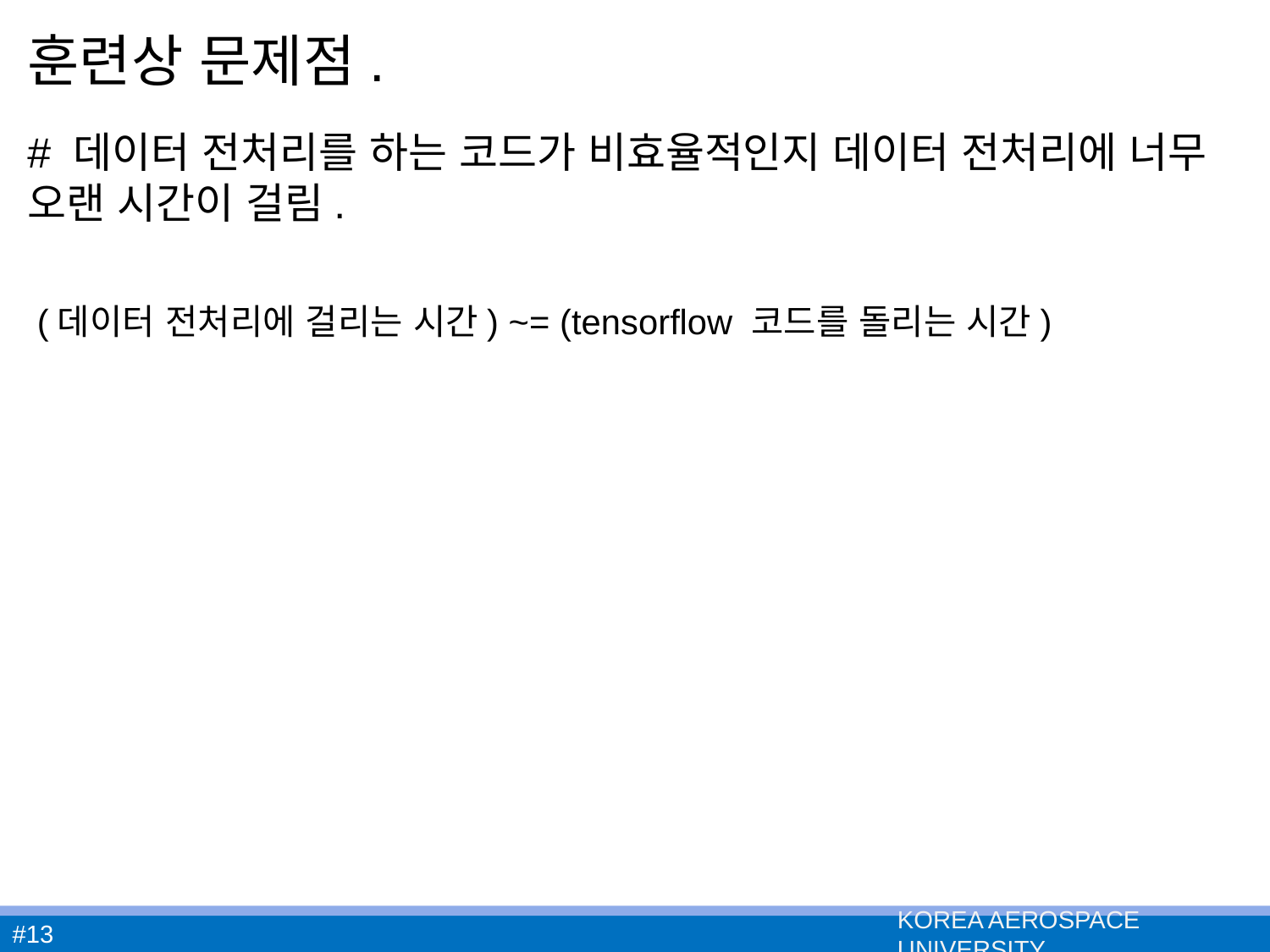

# 훈련상 문제점.
# 데이터 전처리를 하는 코드가 비효율적인지 데이터 전처리에 너무 오랜 시간이 걸림.

 (데이터 전처리에 걸리는 시간) ~= (tensorflow 코드를 돌리는 시간)
#13